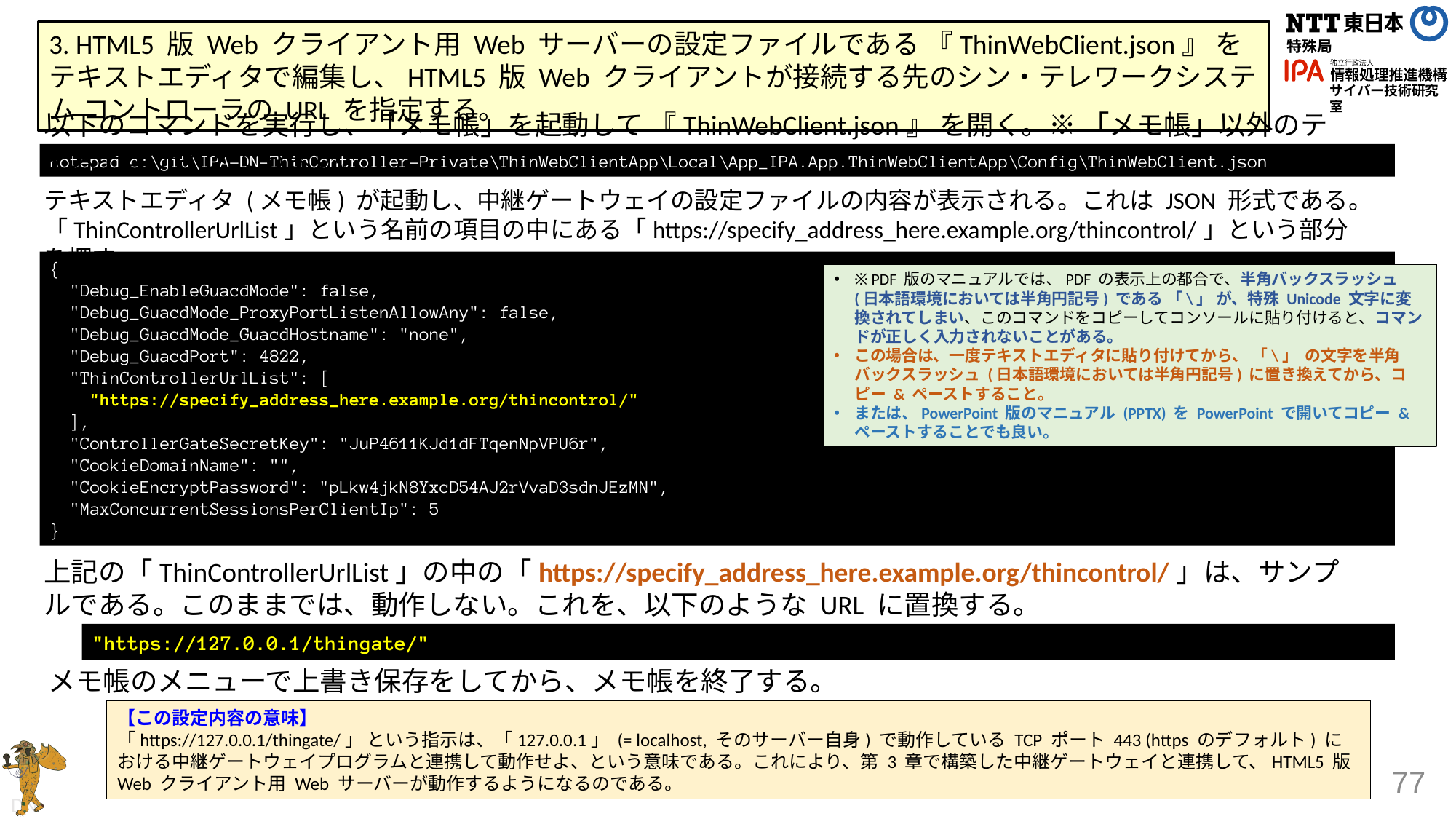

3. HTML5 版 Web クライアント用 Web サーバーの設定ファイルである 『ThinWebClient.json』 をテキストエディタで編集し、HTML5 版 Web クライアントが接続する先のシン・テレワークシステム コントローラの URL を指定する。
以下のコマンドを実行し、「メモ帳」を起動して 『ThinWebClient.json』 を開く。※ 「メモ帳」以外のテキストエディタでもよい。
notepad c:\git\IPA-DN-ThinController-Private\ThinWebClientApp\Local\App_IPA.App.ThinWebClientApp\Config\ThinWebClient.json
テキストエディタ (メモ帳) が起動し、中継ゲートウェイの設定ファイルの内容が表示される。これは JSON 形式である。
「ThinControllerUrlList」という名前の項目の中にある「https://specify_address_here.example.org/thincontrol/」という部分を探す。
{
  "Debug_EnableGuacdMode": false,
  "Debug_GuacdMode_ProxyPortListenAllowAny": false,
  "Debug_GuacdMode_GuacdHostname": "none",
  "Debug_GuacdPort": 4822,
  "ThinControllerUrlList": [
    "https://specify_address_here.example.org/thincontrol/"
  ],
  "ControllerGateSecretKey": "JuP4611KJd1dFTqenNpVPU6r",
  "CookieDomainName": "",
  "CookieEncryptPassword": "pLkw4jkN8YxcD54AJ2rVvaD3sdnJEzMN",
  "MaxConcurrentSessionsPerClientIp": 5
}
※ PDF 版のマニュアルでは、PDF の表示上の都合で、半角バックスラッシュ (日本語環境においては半角円記号) である 「\」 が、特殊 Unicode 文字に変換されてしまい、このコマンドをコピーしてコンソールに貼り付けると、コマンドが正しく入力されないことがある。
この場合は、一度テキストエディタに貼り付けてから、 「\」  の文字を半角バックスラッシュ (日本語環境においては半角円記号) に置き換えてから、コピー & ペーストすること。
または、PowerPoint 版のマニュアル (PPTX) を PowerPoint で開いてコピー & ペーストすることでも良い。
上記の「ThinControllerUrlList」の中の「https://specify_address_here.example.org/thincontrol/」は、サンプルである。このままでは、動作しない。これを、以下のような URL に置換する。
"https://127.0.0.1/thingate/"
メモ帳のメニューで上書き保存をしてから、メモ帳を終了する。
【この設定内容の意味】
「https://127.0.0.1/thingate/」 という指示は、「127.0.0.1」 (= localhost, そのサーバー自身) で動作している TCP ポート 443 (https のデフォルト) における中継ゲートウェイプログラムと連携して動作せよ、という意味である。これにより、第 3 章で構築した中継ゲートウェイと連携して、HTML5 版 Web クライアント用 Web サーバーが動作するようになるのである。
77